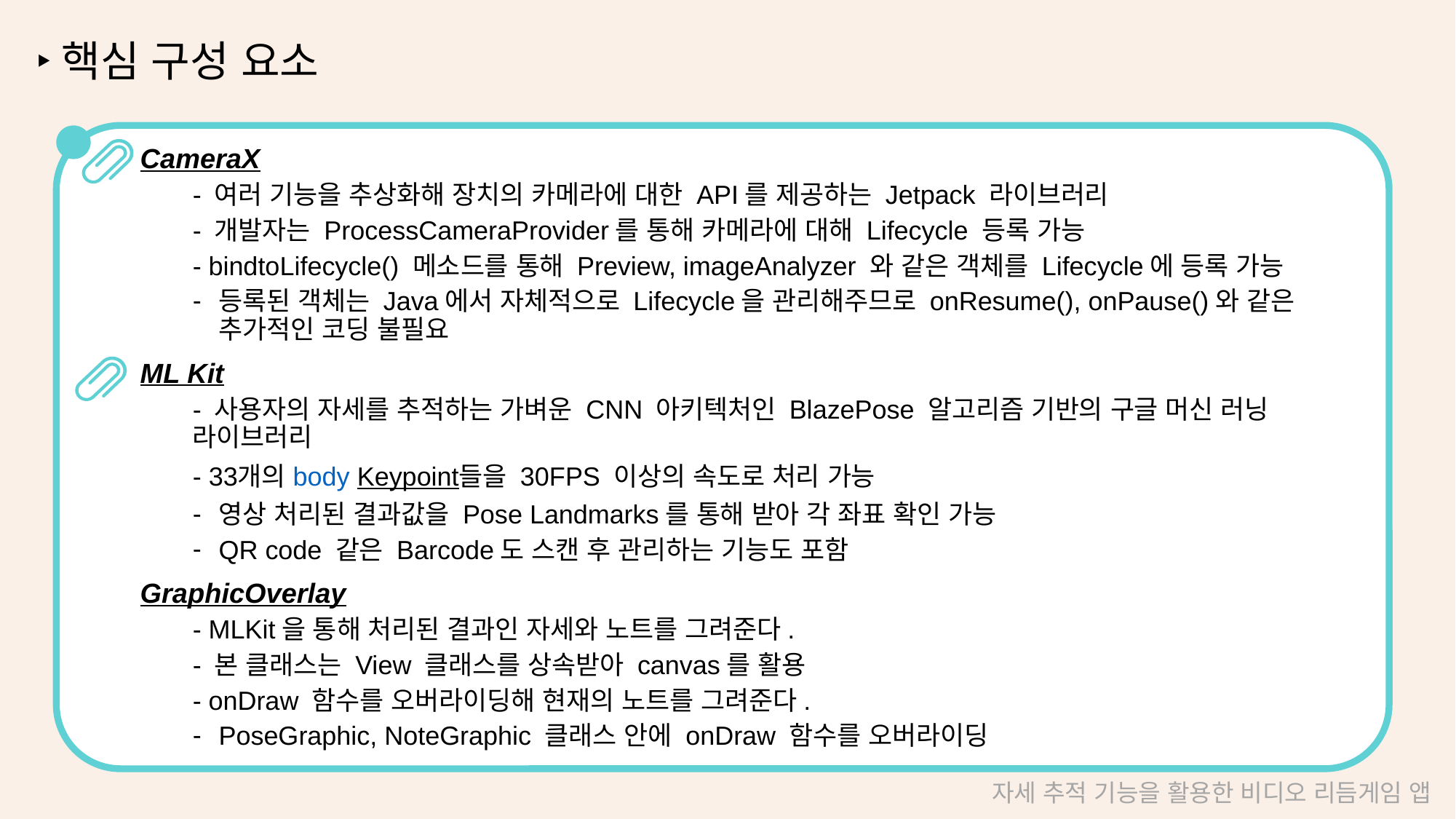

‣핵심 구성 요소

CameraX
- 여러 기능을 추상화해 장치의 카메라에 대한 API를 제공하는 Jetpack 라이브러리
- 개발자는 ProcessCameraProvider를 통해 카메라에 대해 Lifecycle 등록 가능
- bindtoLifecycle() 메소드를 통해 Preview, imageAnalyzer 와 같은 객체를 Lifecycle에 등록 가능
등록된 객체는 Java에서 자체적으로 Lifecycle을 관리해주므로 onResume(), onPause()와 같은 추가적인 코딩 불필요
ML Kit
- 사용자의 자세를 추적하는 가벼운 CNN 아키텍처인 BlazePose 알고리즘 기반의 구글 머신 러닝 라이브러리
- 33개의 body Keypoint들을 30FPS 이상의 속도로 처리 가능
영상 처리된 결과값을 Pose Landmarks를 통해 받아 각 좌표 확인 가능
QR code 같은 Barcode도 스캔 후 관리하는 기능도 포함
GraphicOverlay
- MLKit을 통해 처리된 결과인 자세와 노트를 그려준다.
- 본 클래스는 View 클래스를 상속받아 canvas를 활용
- onDraw 함수를 오버라이딩해 현재의 노트를 그려준다.
PoseGraphic, NoteGraphic 클래스 안에 onDraw 함수를 오버라이딩

자세 추적 기능을 활용한 비디오 리듬게임 앱 개발